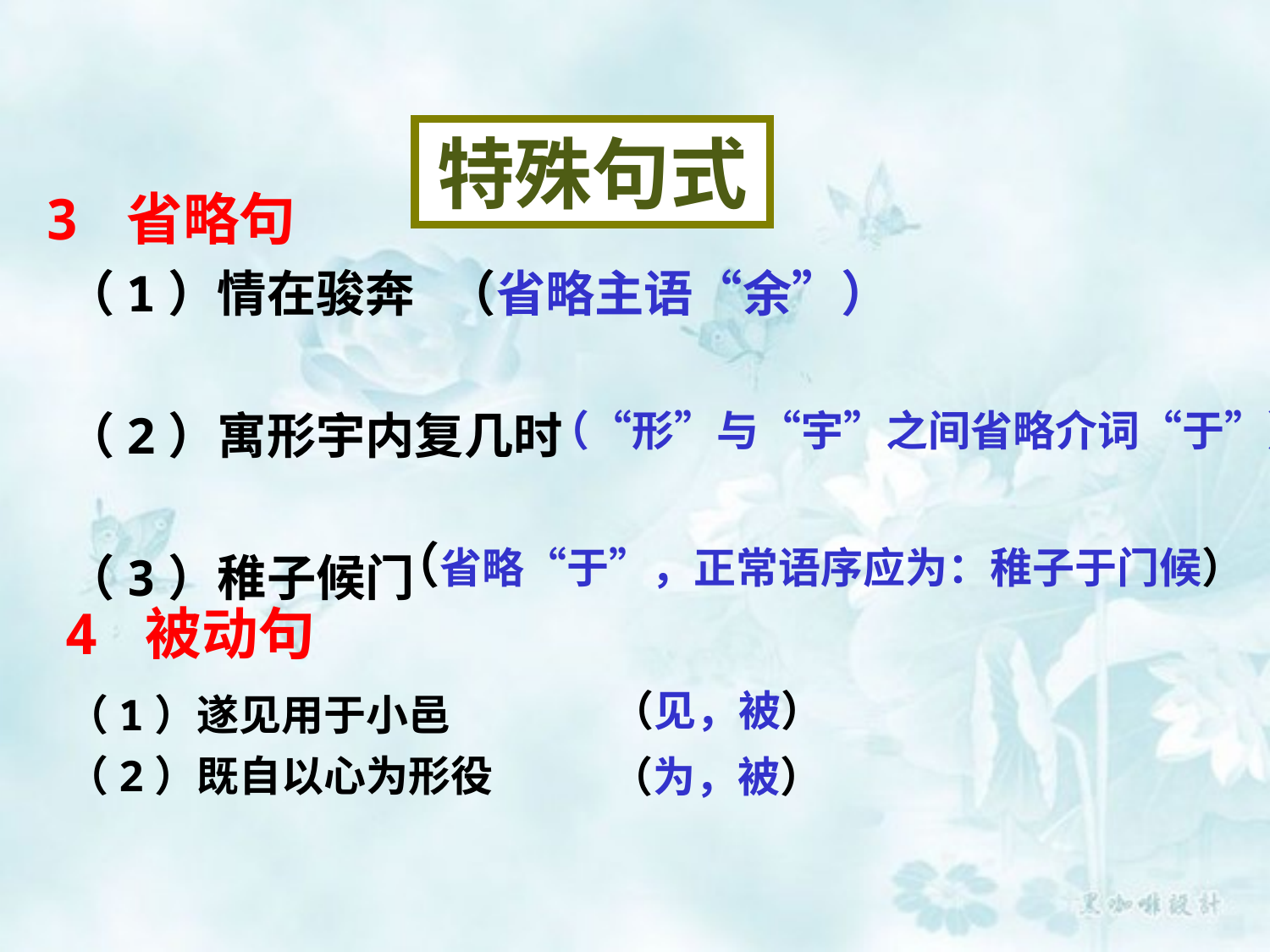

特殊句式
3 省略句
（省略主语“余”）
（1）情在骏奔

（2）寓形宇内复几时

（3）稚子候门
（“形”与“宇”之间省略介词“于”）
（省略“于”，正常语序应为：稚子于门候）
4 被动句
（1）遂见用于小邑
（2）既自以心为形役
（见，被）
（为，被）